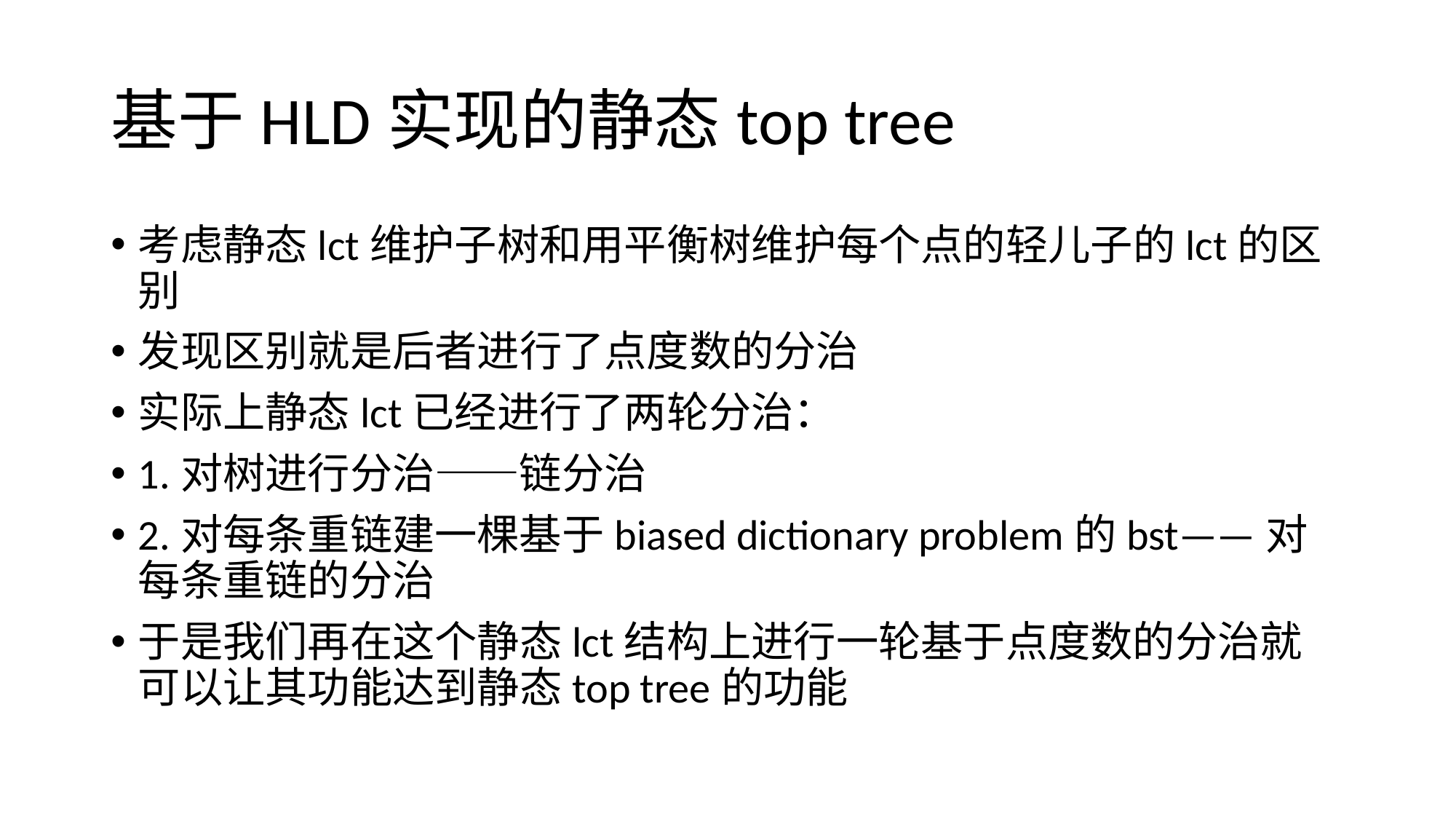

# 基于HLD实现的静态top tree
考虑静态lct维护子树和用平衡树维护每个点的轻儿子的lct的区别
发现区别就是后者进行了点度数的分治
实际上静态lct已经进行了两轮分治：
1.对树进行分治——链分治
2.对每条重链建一棵基于biased dictionary problem的bst——对每条重链的分治
于是我们再在这个静态lct结构上进行一轮基于点度数的分治就可以让其功能达到静态top tree的功能